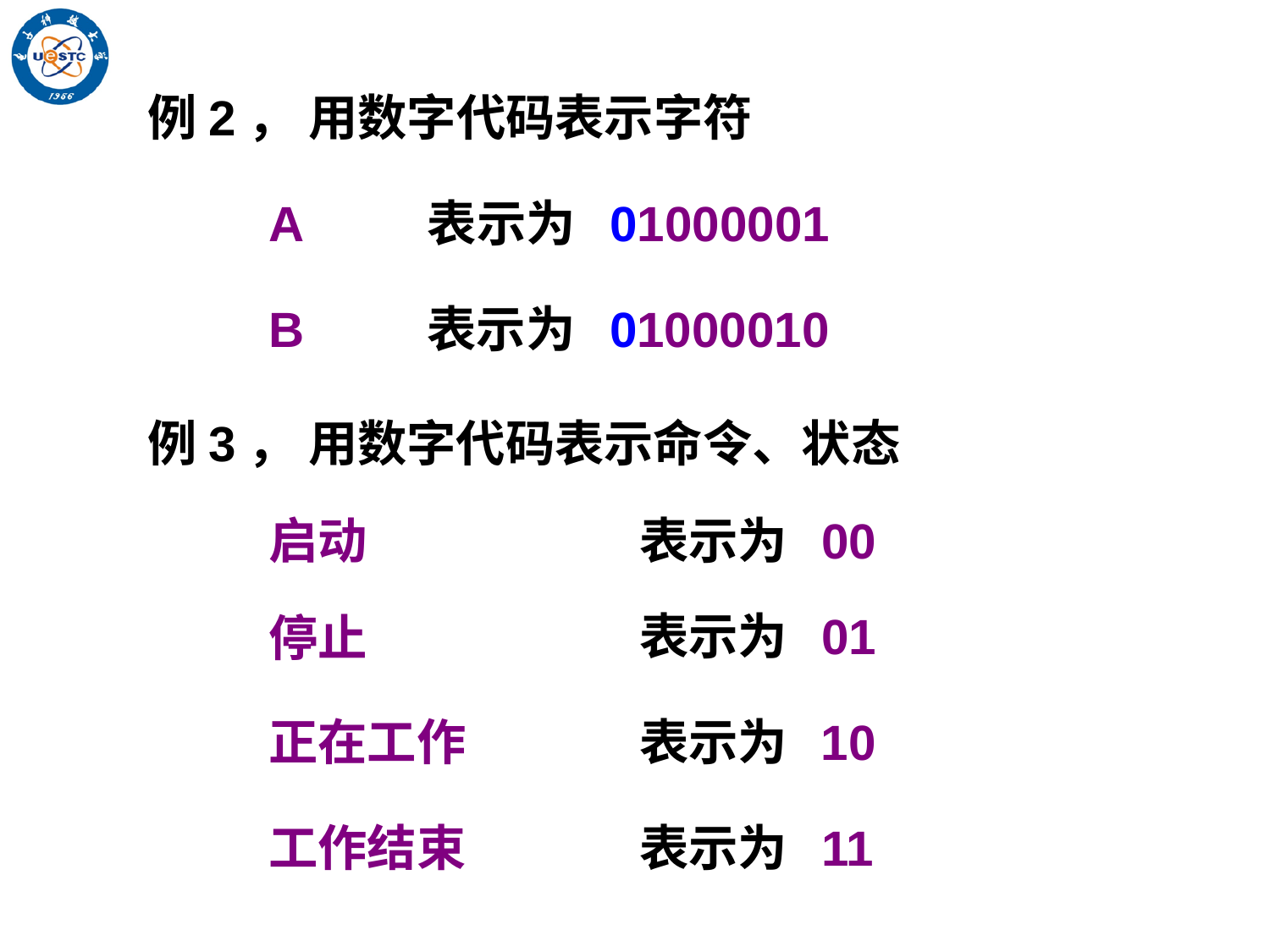

例2， 用数字代码表示字符
A
表示为  01000001
B
表示为  01000010
例3， 用数字代码表示命令、状态
启动
表示为  00
表示为  01
停止
正在工作
表示为  10
工作结束
表示为  11